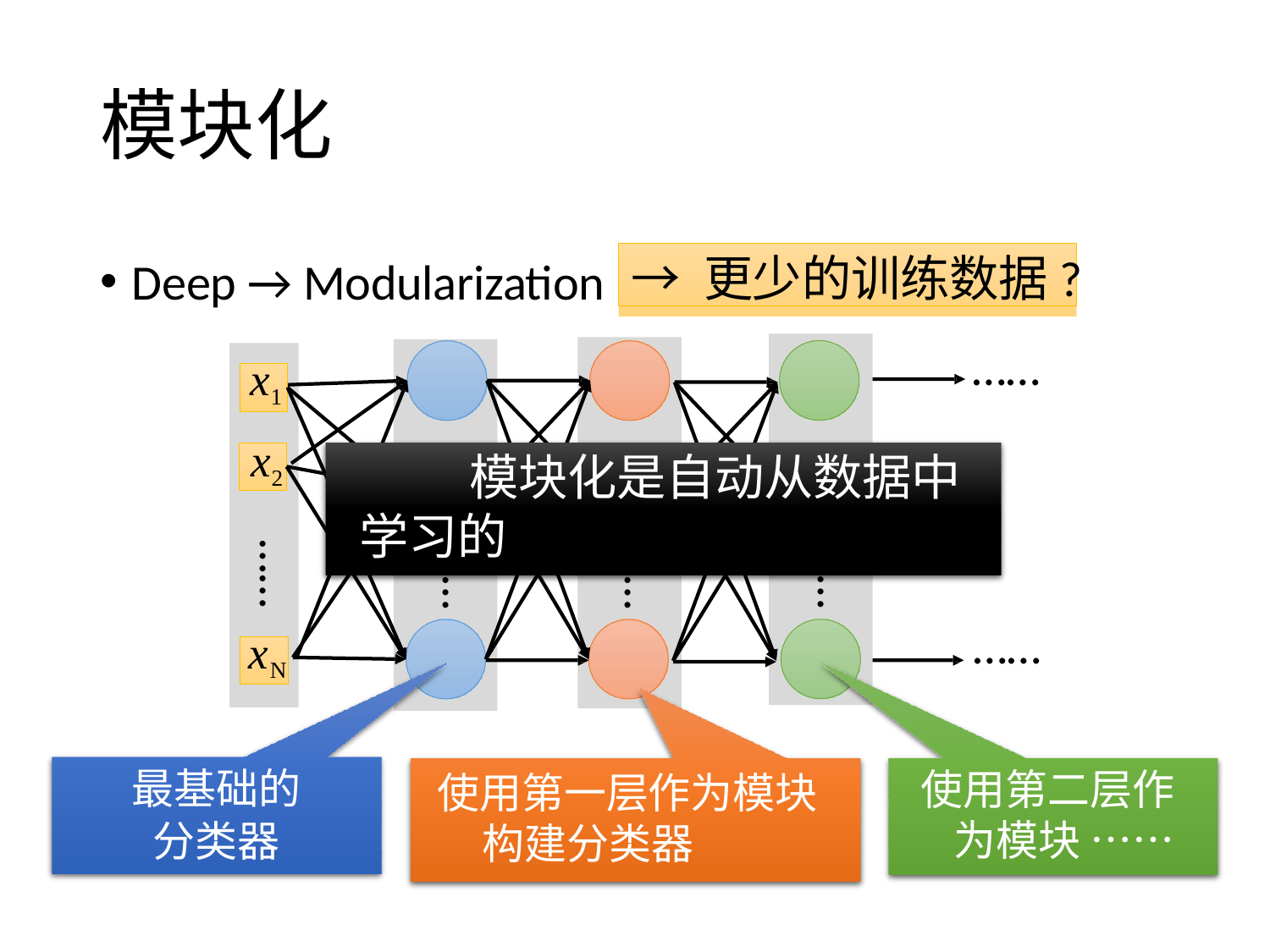

# 模块化

→ 更少的训练数据?
Deep → Modularization

……

x1

x2

模块化是自动从数据中学习的

……
……
……
……
……

xN

最基础的
分类器
使用第二层作为模块 ……
使用第一层作为模块构建分类器